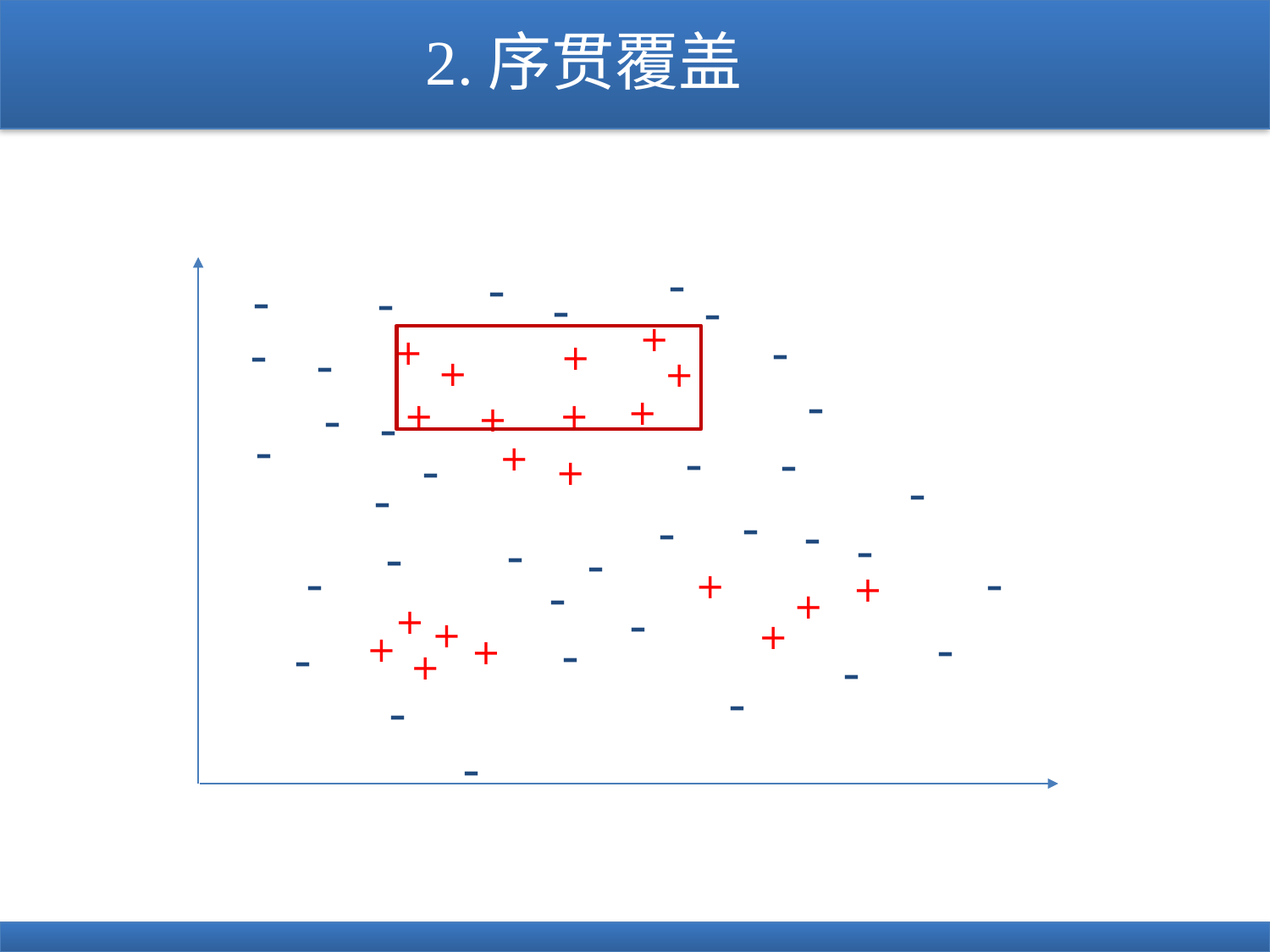

# 2.序贯覆盖
-
-
-
-
-
-
-
-
-
-
-
-
-
-
-
-
-
-
-
-
-
-
-
-
-
-
-
-
-
-
-
-
-
-
-
+
+
+
+
+
+
+
+
+
+
+

+
+
+
+
+
+
+
+
+
-